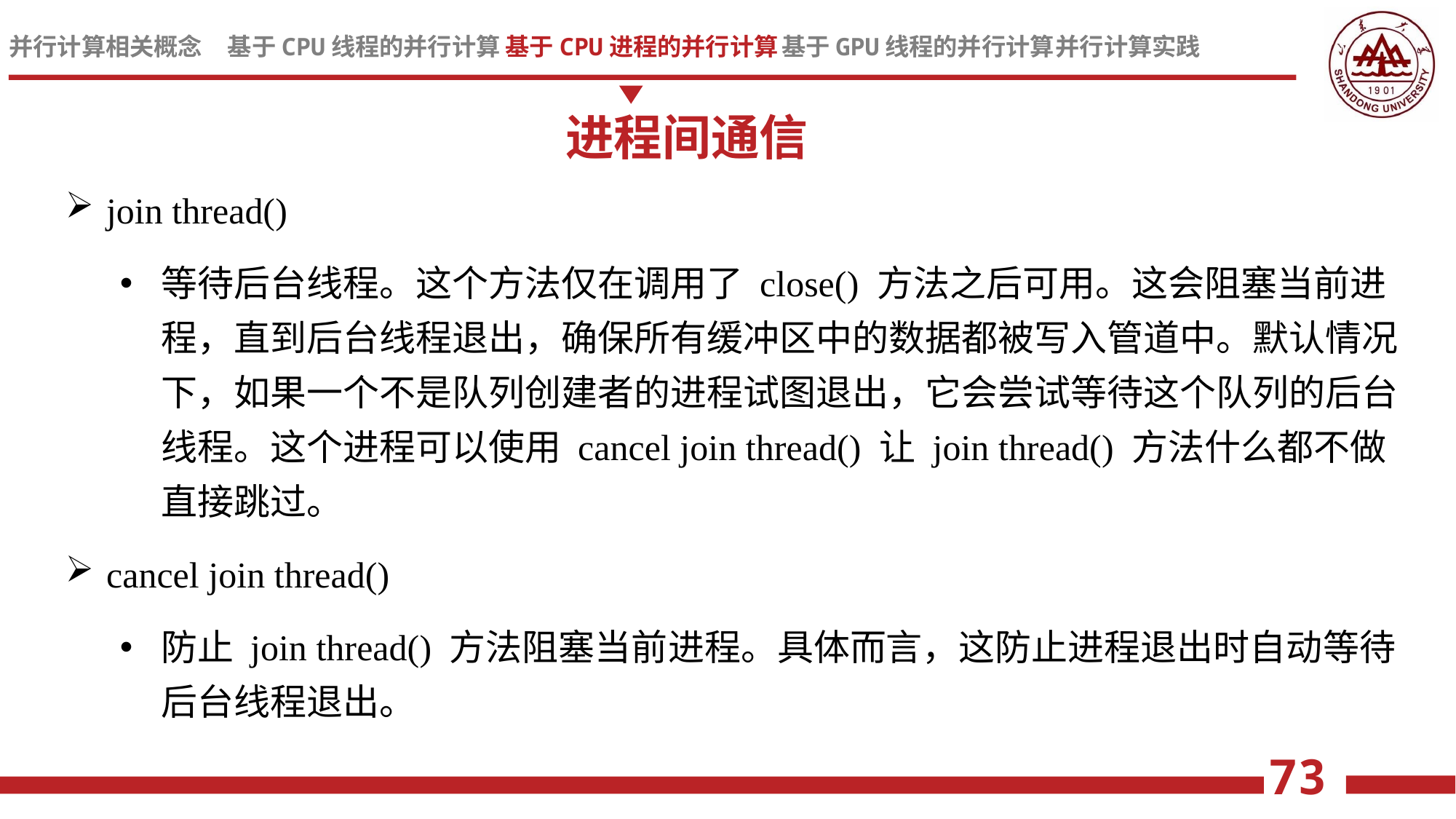

进程间通信
join thread()
等待后台线程。这个方法仅在调用了 close() 方法之后可用。这会阻塞当前进程，直到后台线程退出，确保所有缓冲区中的数据都被写入管道中。默认情况下，如果一个不是队列创建者的进程试图退出，它会尝试等待这个队列的后台线程。这个进程可以使用 cancel join thread() 让 join thread() 方法什么都不做直接跳过。
cancel join thread()
防止 join thread() 方法阻塞当前进程。具体而言，这防止进程退出时自动等待后台线程退出。